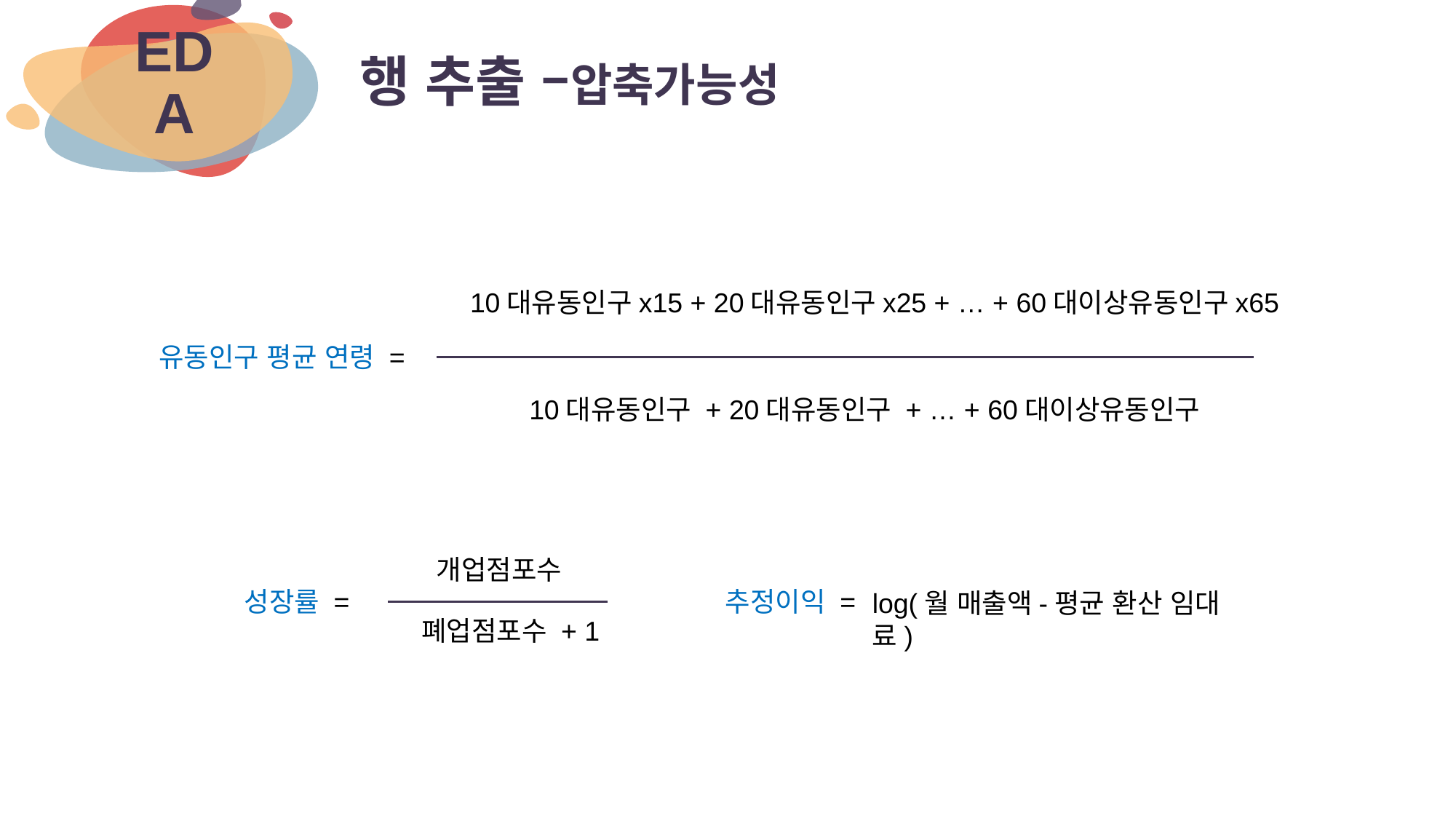

# 행 추출 –압축가능성
EDA
10대유동인구x15 + 20대유동인구x25 + … + 60대이상유동인구x65
유동인구 평균 연령 =
10대유동인구 + 20대유동인구 + … + 60대이상유동인구
개업점포수
                성장률 =
폐업점포수 + 1
                추정이익 =
log(월 매출액-평균 환산 임대료)